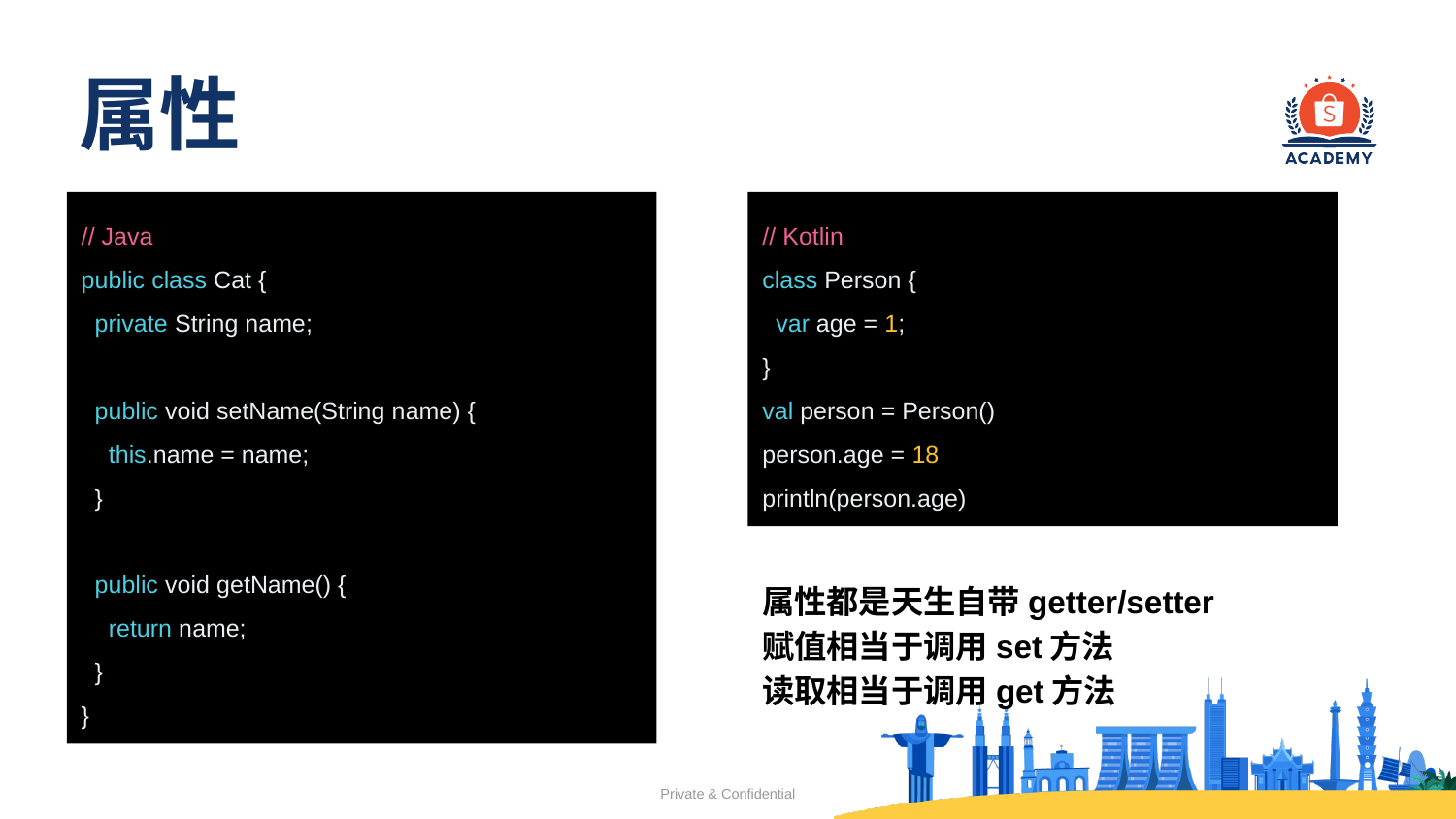

# 属性
// Java
public class Cat {
  private String name;

  public void setName(String name) {
    this.name = name;
  }

  public void getName() {
    return name;
  }
}
// Kotlin
class Person {
  var age = 1;
}
val person = Person()
person.age = 18
println(person.age)
属性都是天生自带getter/setter
赋值相当于调用set方法
读取相当于调用get方法